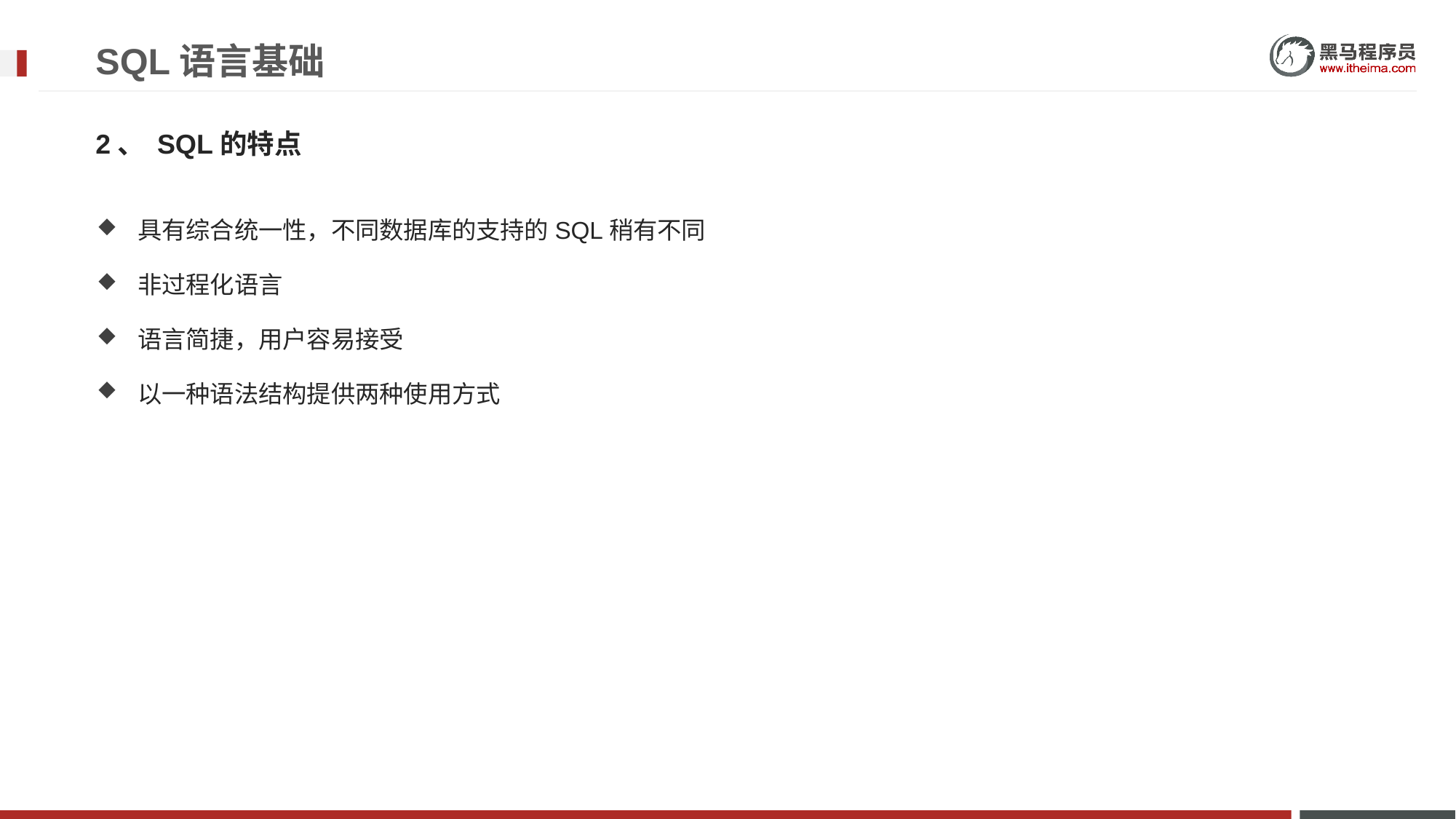

# SQL语言基础
2、 SQL的特点
具有综合统一性，不同数据库的支持的SQL稍有不同
非过程化语言
语言简捷，用户容易接受
以一种语法结构提供两种使用方式